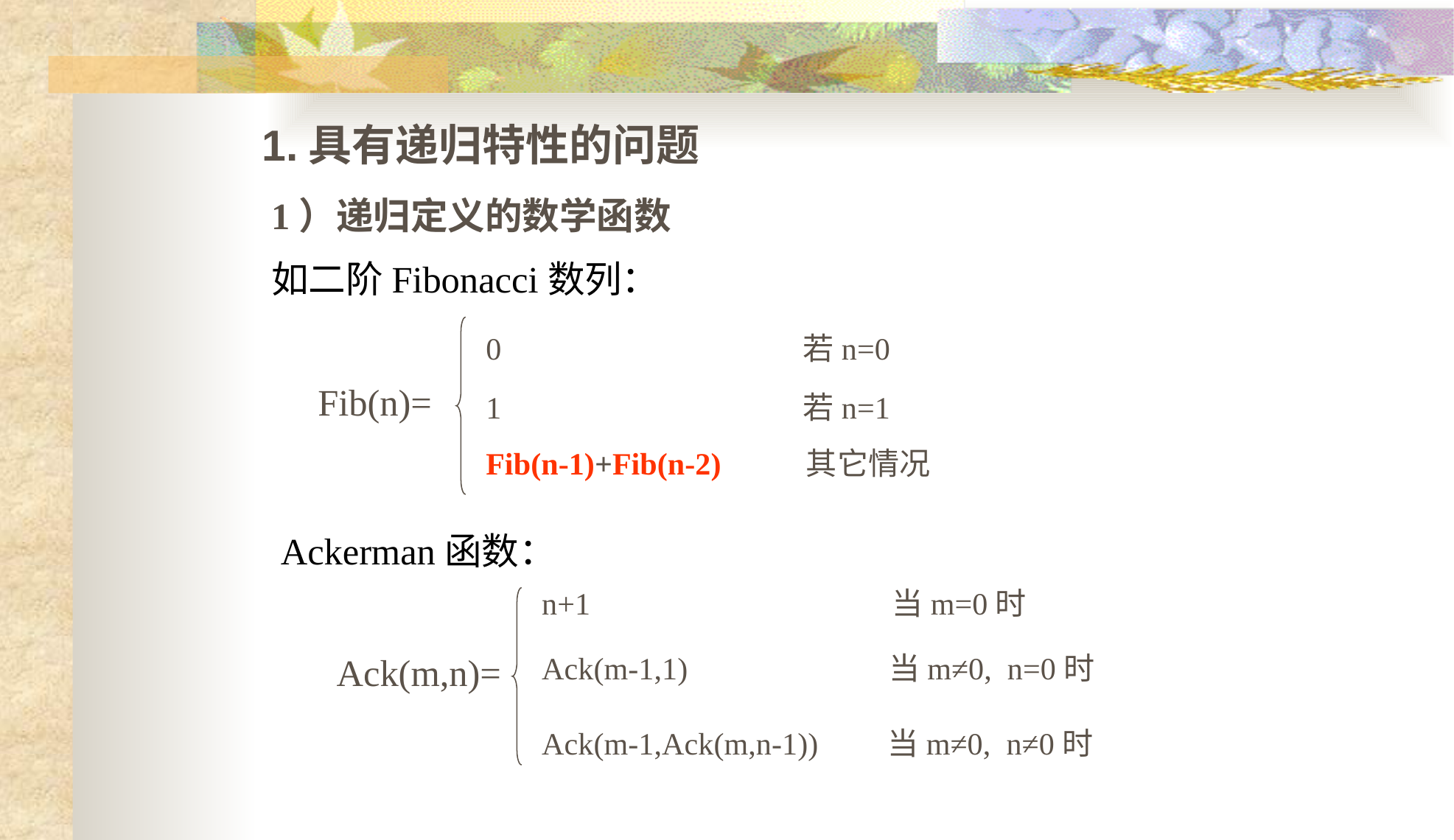

1.具有递归特性的问题
1）递归定义的数学函数
如二阶Fibonacci数列：

0                                      若n=0

Fib(n)=
1                                      若n=1
Fib(n-1)+Fib(n-2)          其它情况
n+1                                      当m=0时

Ack(m,n)=
Ack(m-1,1)                         当m≠0,  n=0时
Ack(m-1,Ack(m,n-1))        当m≠0,  n≠0时
Ackerman函数：